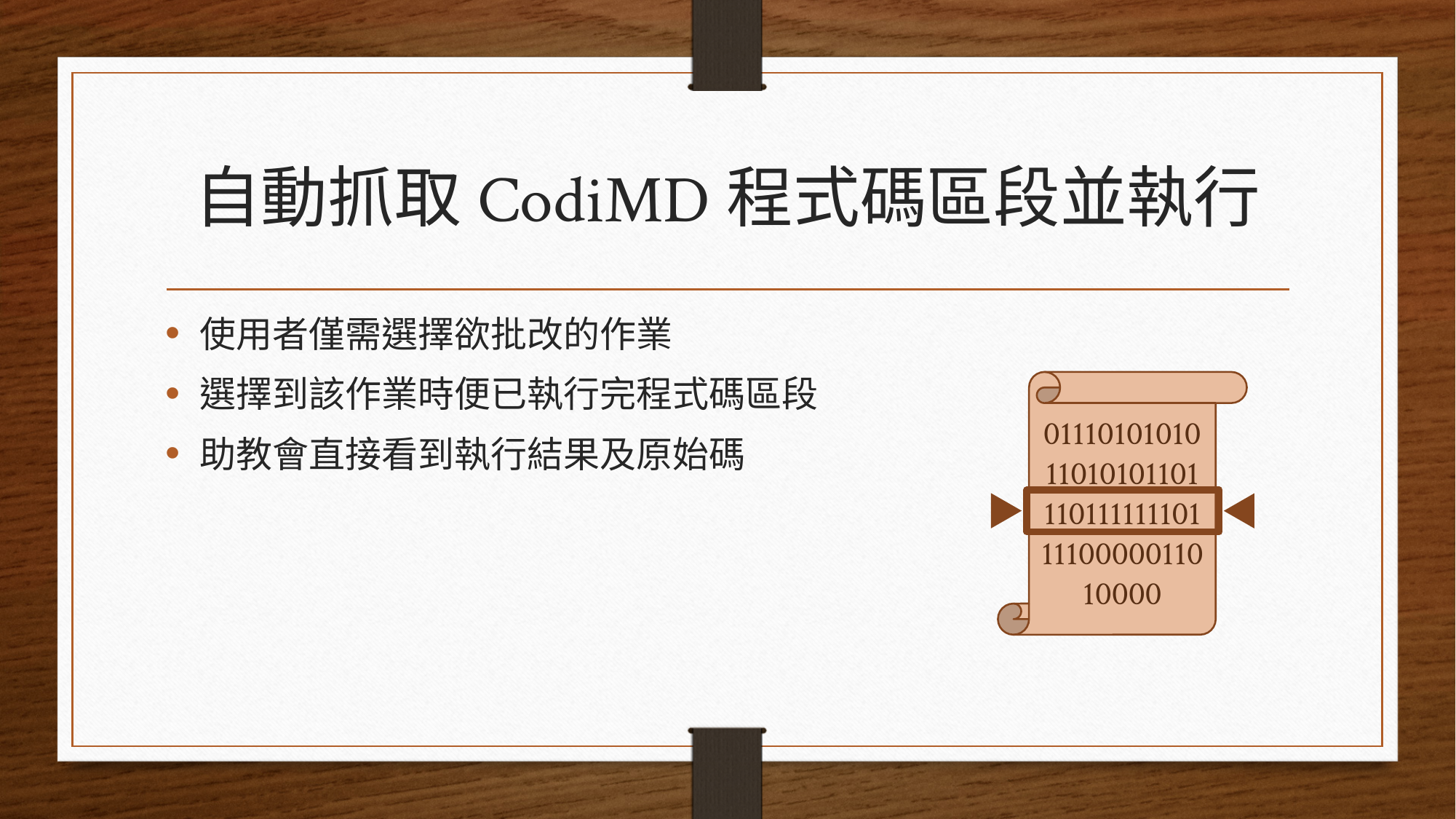

# 自動抓取CodiMD程式碼區段並執行
使用者僅需選擇欲批改的作業
選擇到該作業時便已執行完程式碼區段
助教會直接看到執行結果及原始碼

01110101010110101011011101111111011110000011010000